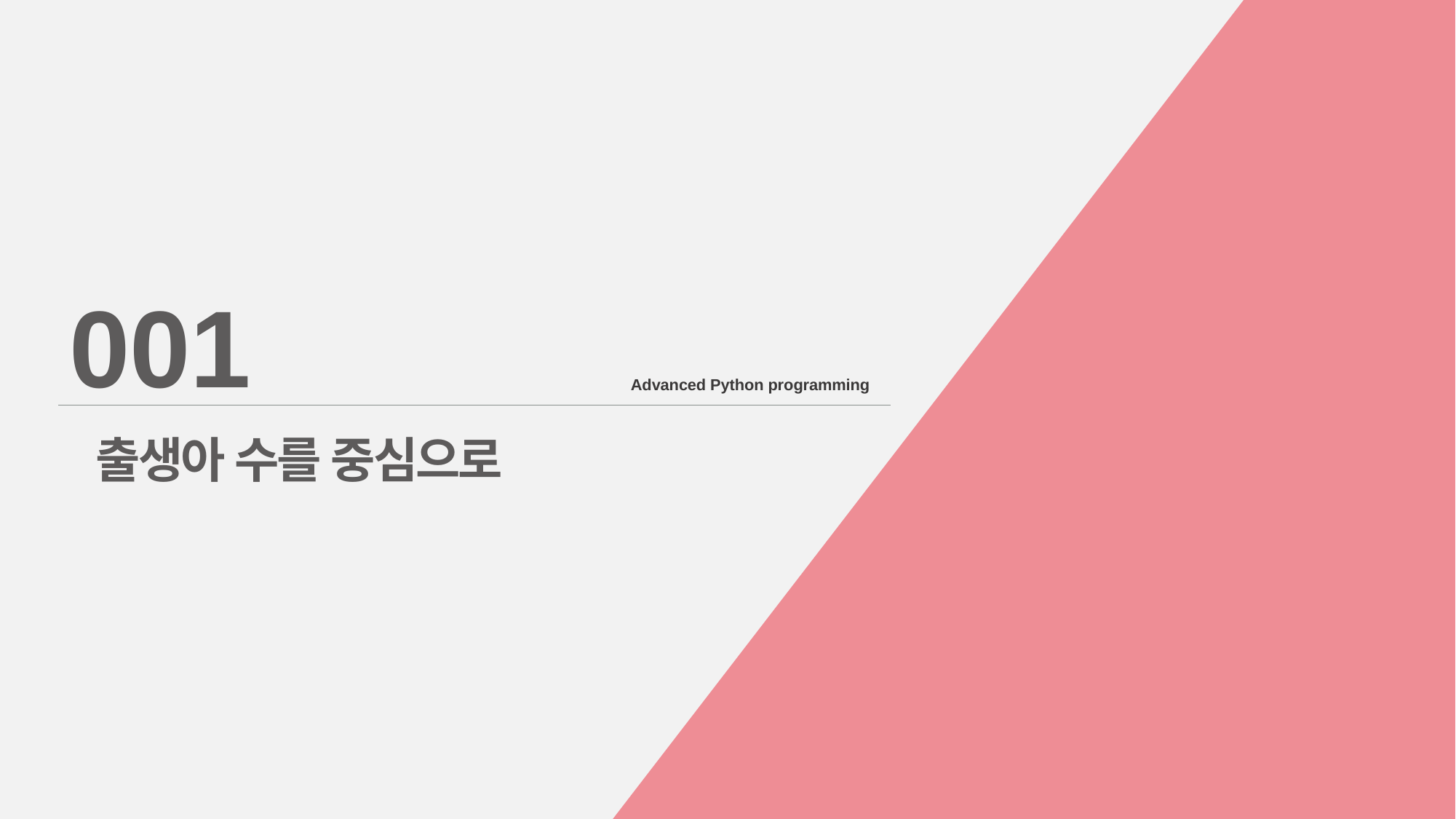

001
Advanced Python programming
출생아 수를 중심으로
Copyrightⓒ. Saebyeol Yu. All Rights Reserved.